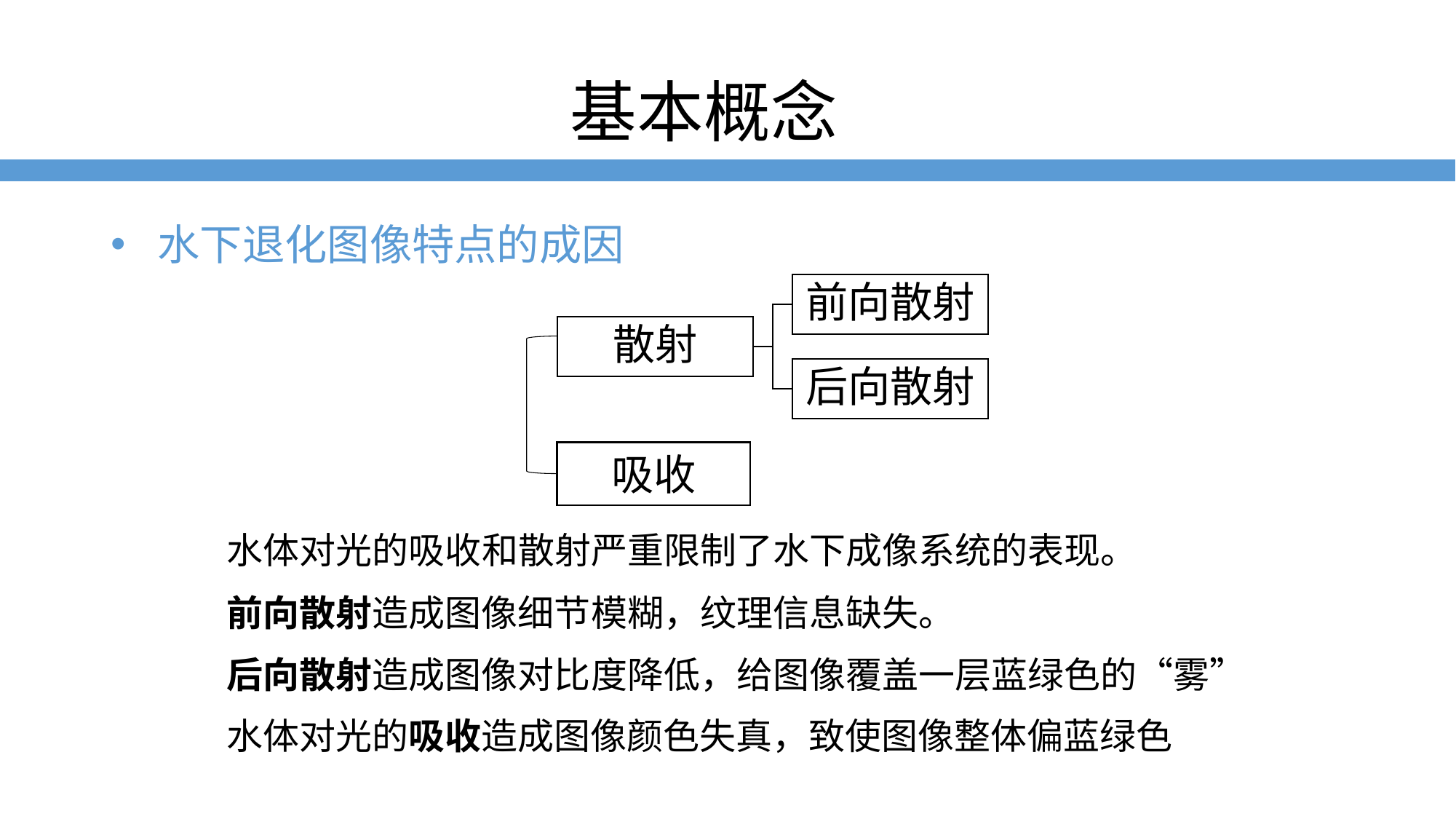

# 基本概念

散射
前向散射
后向散射
 水下退化图像特点的成因

吸收
	水体对光的吸收和散射严重限制了水下成像系统的表现。
	前向散射造成图像细节模糊，纹理信息缺失。
	后向散射造成图像对比度降低，给图像覆盖一层蓝绿色的“雾”
	水体对光的吸收造成图像颜色失真，致使图像整体偏蓝绿色